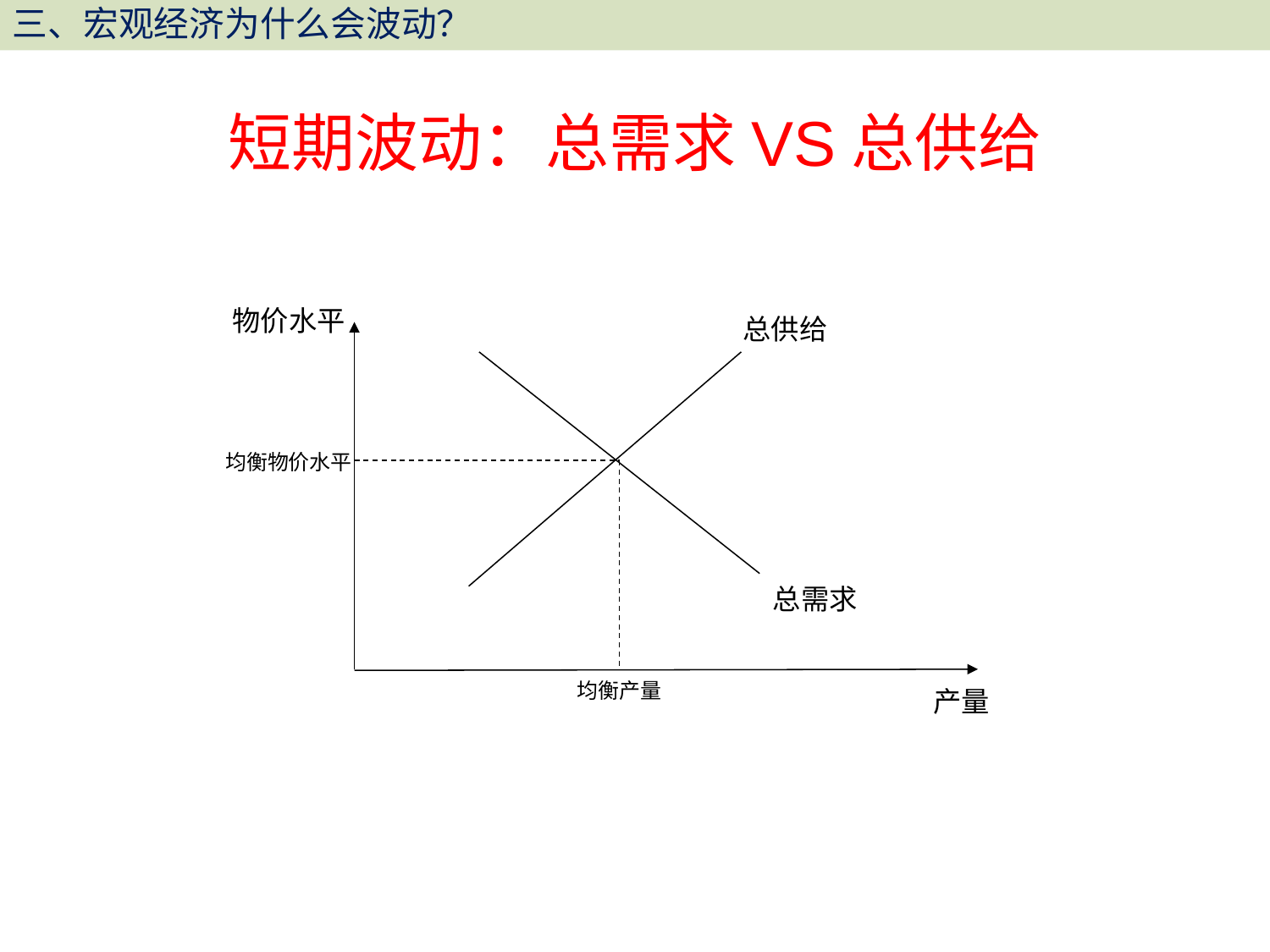

# 短期波动：总需求VS总供给
物价水平
总供给
均衡物价水平
总需求
均衡产量
产量